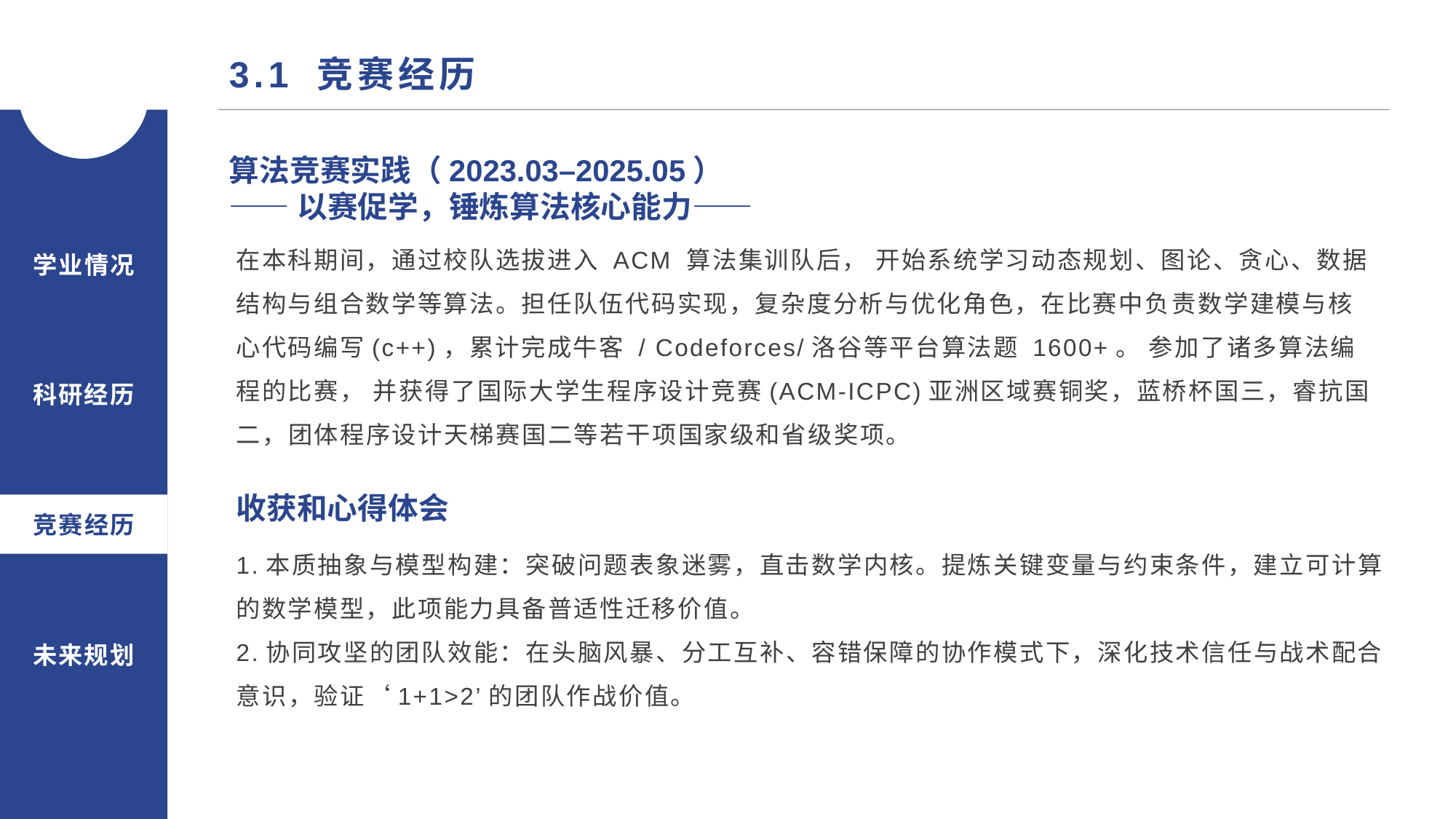

3.1 竞赛经历

算法竞赛实践（2023.03–2025.05）
——以赛促学，锤炼算法核心能力——
在本科期间，通过校队选拔进入 ACM 算法集训队后， 开始系统学习动态规划、图论、贪心、数据结构与组合数学等算法。担任队伍代码实现，复杂度分析与优化角色，在比赛中负责数学建模与核心代码编写(c++)，累计完成牛客 / Codeforces/洛谷等平台算法题 1600+。 参加了诸多算法编程的比赛， 并获得了国际大学生程序设计竞赛(ACM-ICPC)亚洲区域赛铜奖，蓝桥杯国三，睿抗国二，团体程序设计天梯赛国二等若干项国家级和省级奖项。
学业情况
科研经历
收获和心得体会
竞赛经历
1.本质抽象与模型构建：突破问题表象迷雾，直击数学内核。提炼关键变量与约束条件，建立可计算的数学模型，此项能力具备普适性迁移价值。
2.协同攻坚的团队效能：在头脑风暴、分工互补、容错保障的协作模式下，深化技术信任与战术配合意识，验证‘1+1>2’的团队作战价值。
未来规划